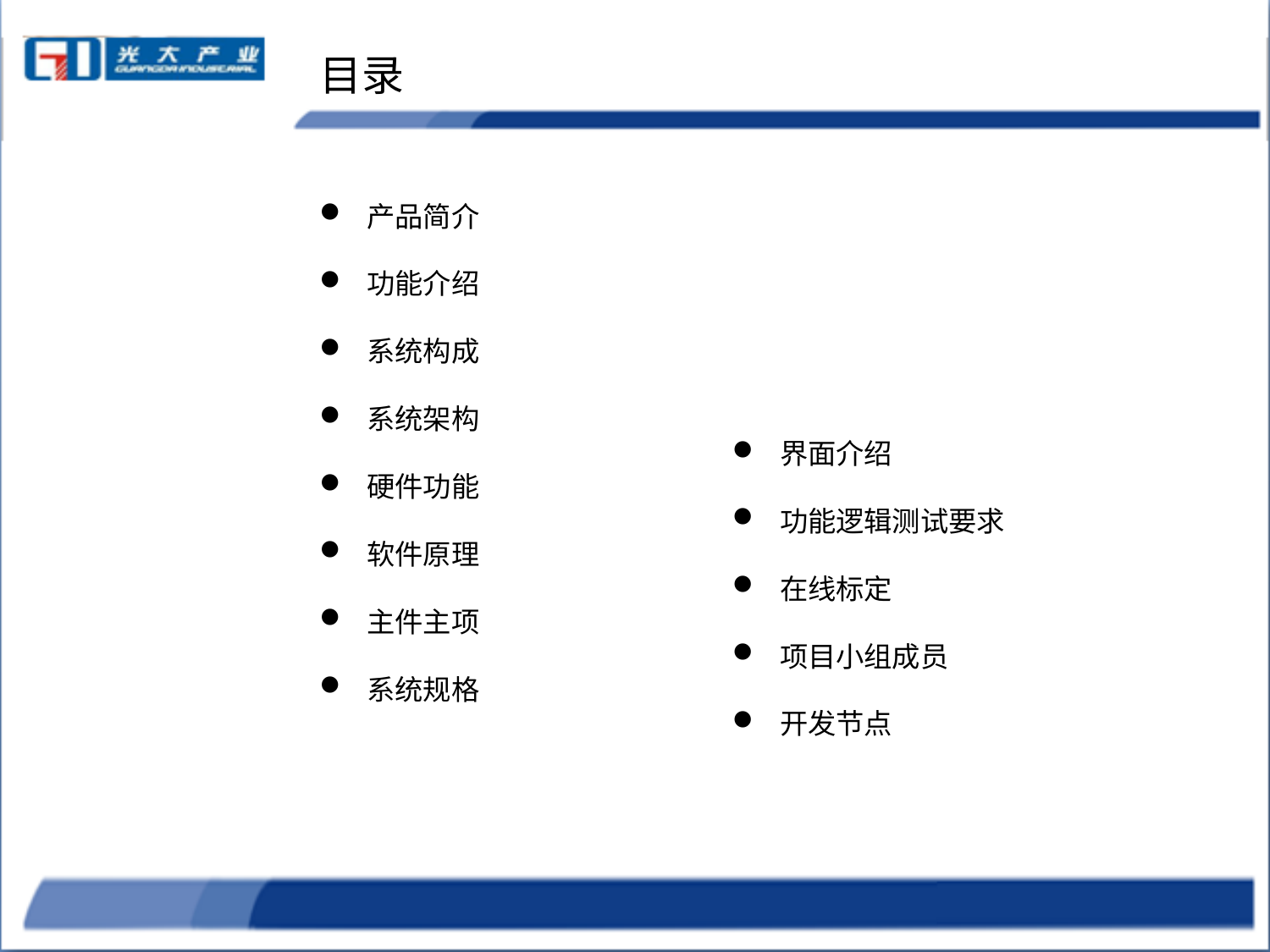

目录
  产品简介
  功能介绍
  系统构成
  系统架构
  硬件功能
  软件原理
  主件主项
  系统规格
  界面介绍
  功能逻辑测试要求
  在线标定
  项目小组成员
  开发节点